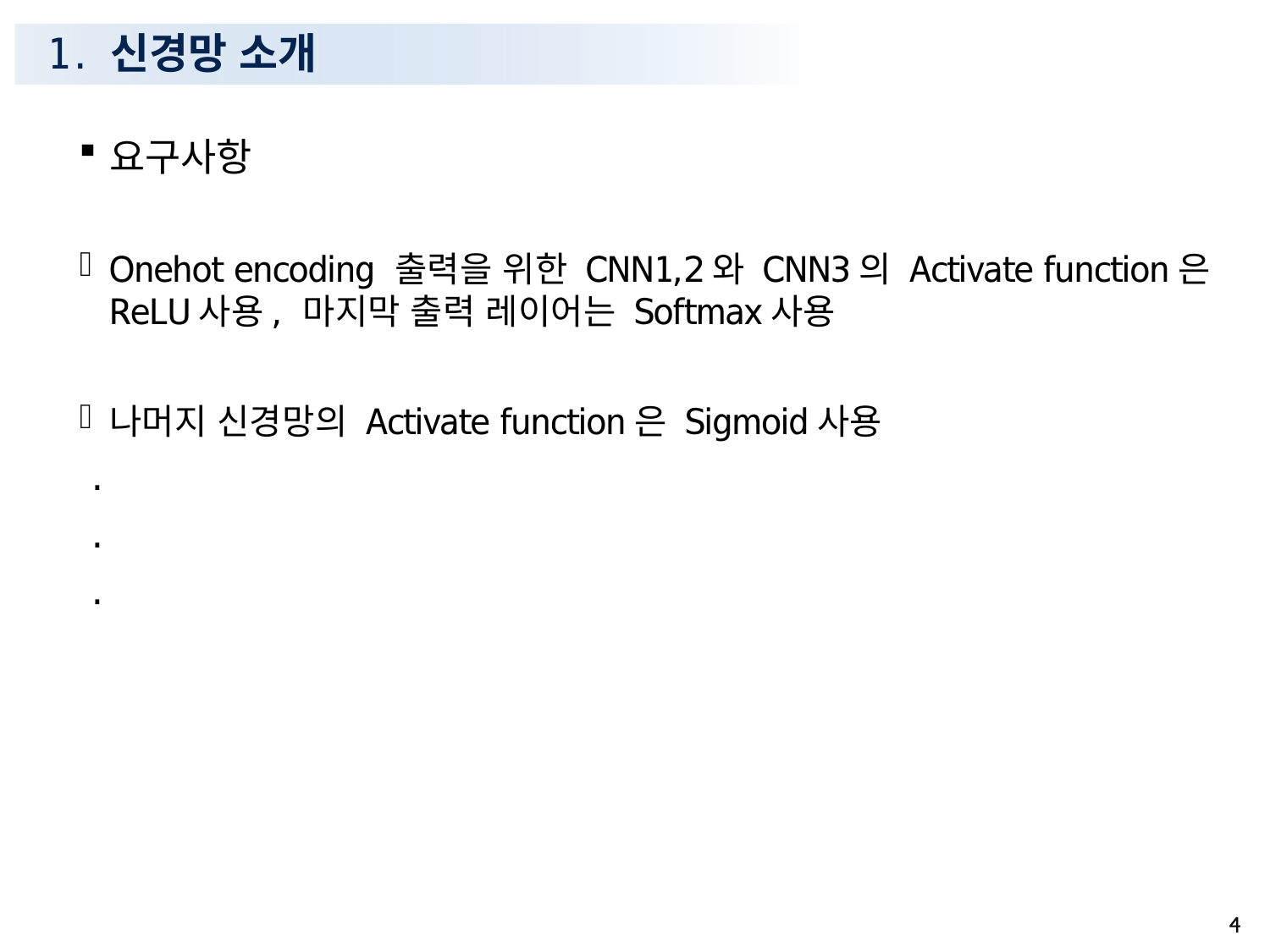

# 1. 신경망 소개
요구사항

Onehot encoding 출력을 위한 CNN1,2와 CNN3의 Activate function은 ReLU사용, 마지막 출력 레이어는 Softmax사용

나머지 신경망의 Activate function은 Sigmoid사용
 .
 .
 .
4